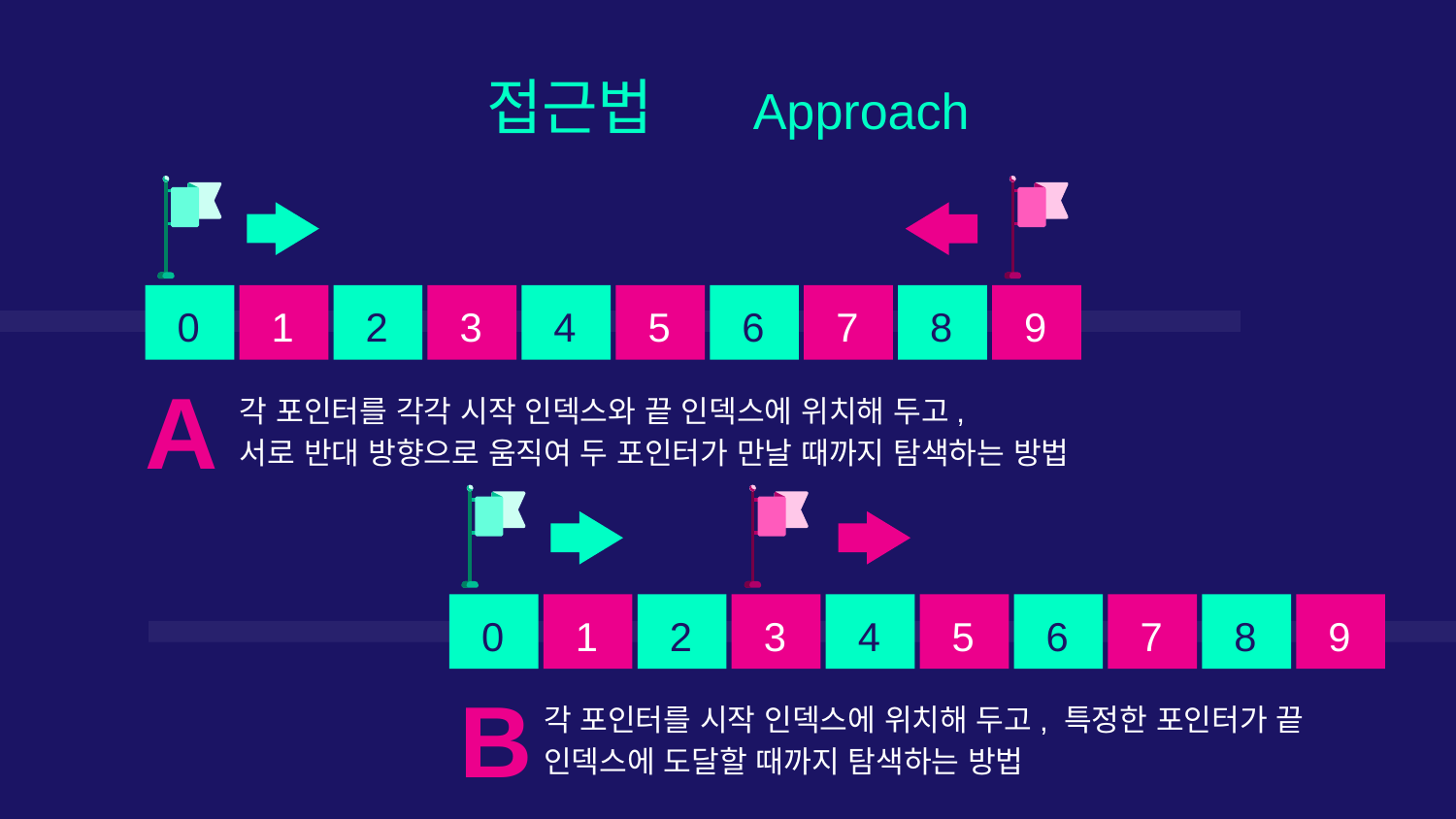

접근법     Approach

0

1

2

3

4

5

6

7

8

9
A
각 포인터를 각각 시작 인덱스와 끝 인덱스에 위치해 두고,
서로 반대 방향으로 움직여 두 포인터가 만날 때까지 탐색하는 방법

0

1

2

3

4

5

6

7

8

9
B
각 포인터를 시작 인덱스에 위치해 두고, 특정한 포인터가 끝 인덱스에 도달할 때까지 탐색하는 방법